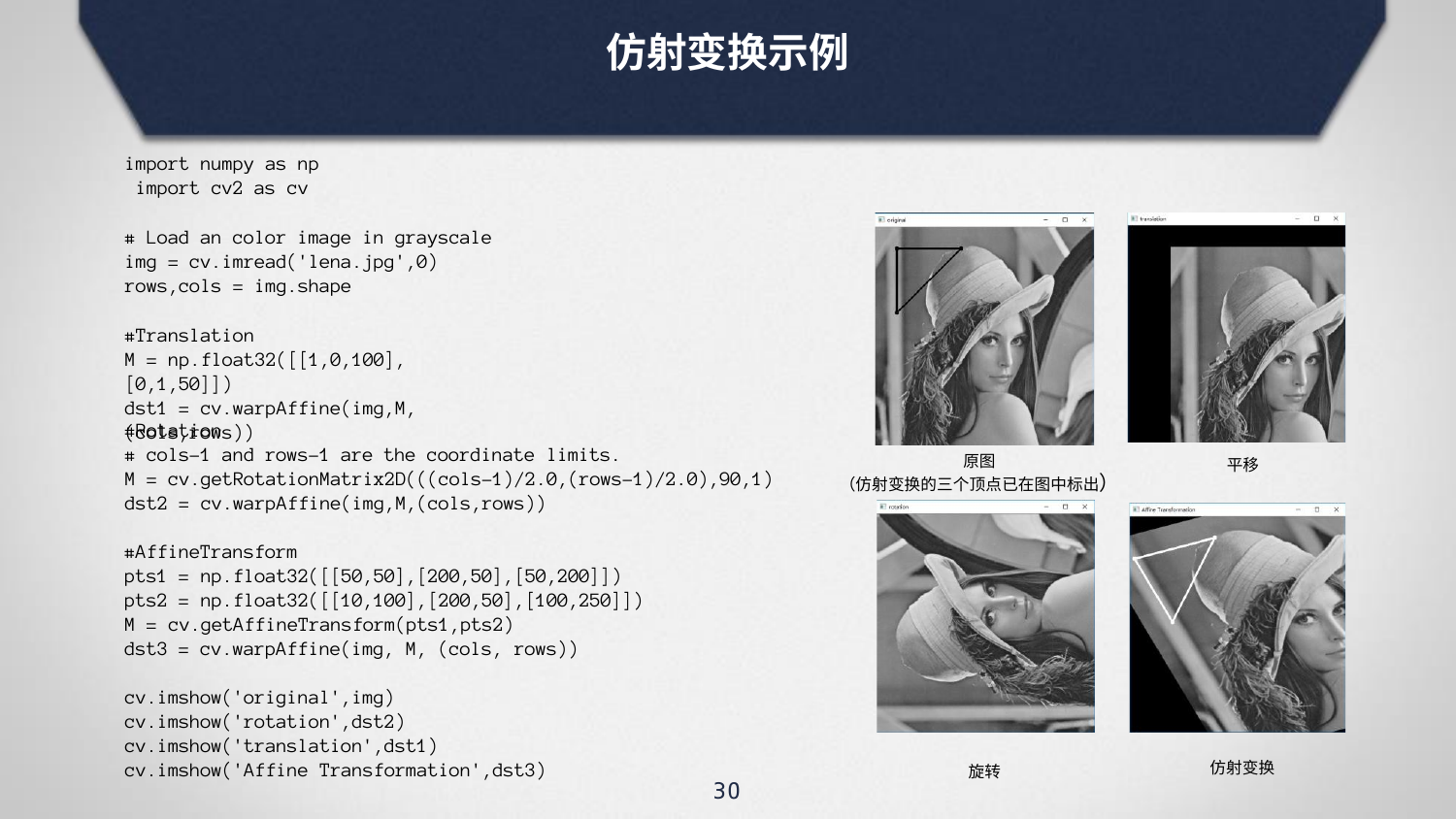

# 仿射变换示例
import numpy as np  import cv2 as cv

# Load an color image in grayscale  img = cv.imread('lena.jpg',0)  rows,cols = img.shape

#Translation
M = np.float32([[1,0,100],[0,1,50]])
dst1 = cv.warpAffine(img,M,(cols,rows))

#Rotation
# cols-1 and rows-1 are the coordinate limits.
M = cv.getRotationMatrix2D(((cols-1)/2.0,(rows-1)/2.0),90,1)
dst2 = cv.warpAffine(img,M,(cols,rows))
原图
（仿射变换的三个顶点已在图中标出）
平移

#AffineTransform
pts1 = np.float32([[50,50],[200,50],[50,200]])
pts2 = np.float32([[10,100],[200,50],[100,250]])
M = cv.getAffineTransform(pts1,pts2)
dst3 = cv.warpAffine(img, M, (cols, rows))
cv.imshow('original',img)  cv.imshow('rotation',dst2)  cv.imshow('translation',dst1)  cv.imshow('Affine Transformation',dst3)
仿射变换
旋转
30